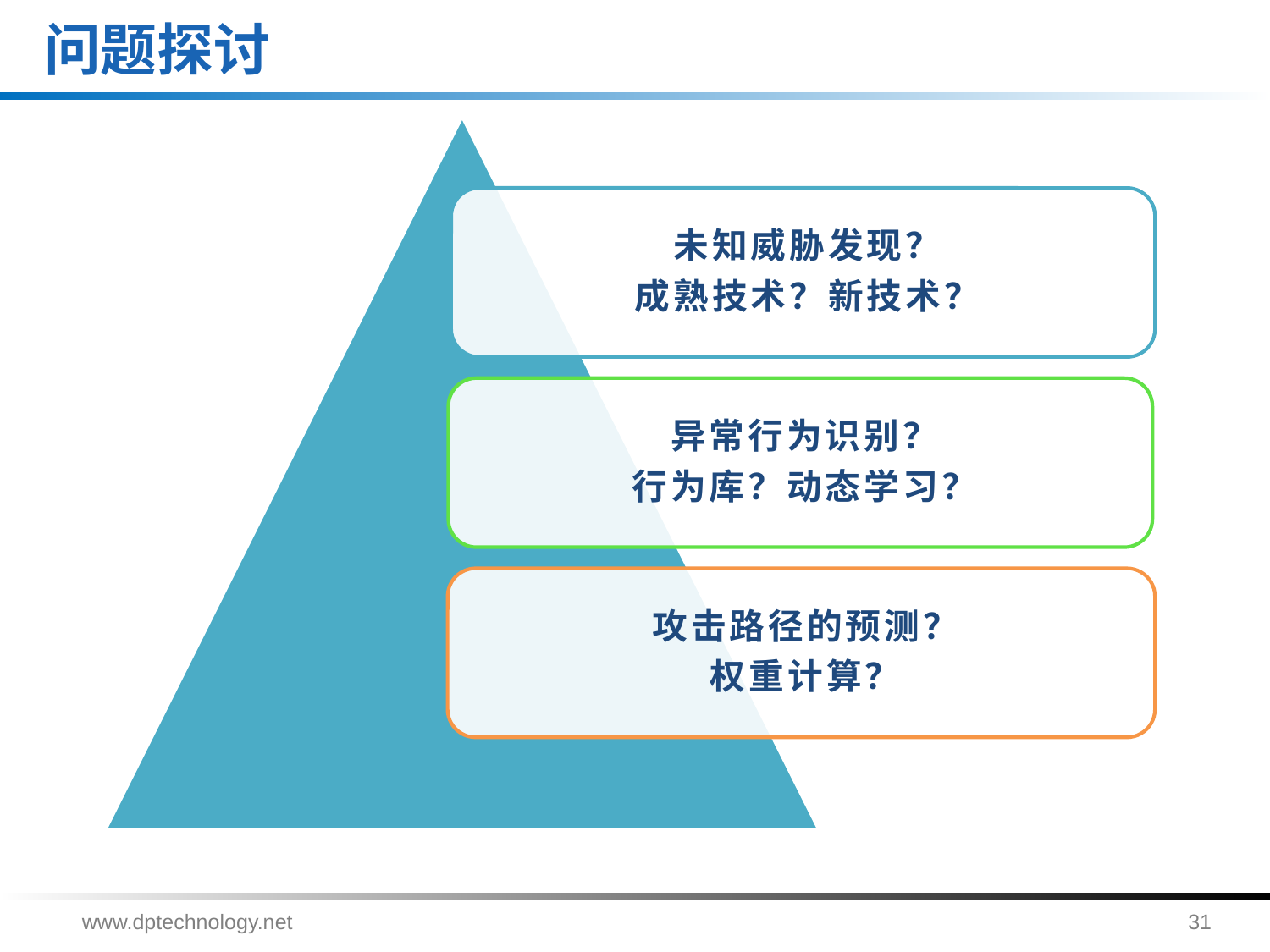

# 问题探讨
未知威胁发现？
成熟技术？新技术？
异常行为识别？
行为库？动态学习？
攻击路径的预测？
权重计算？